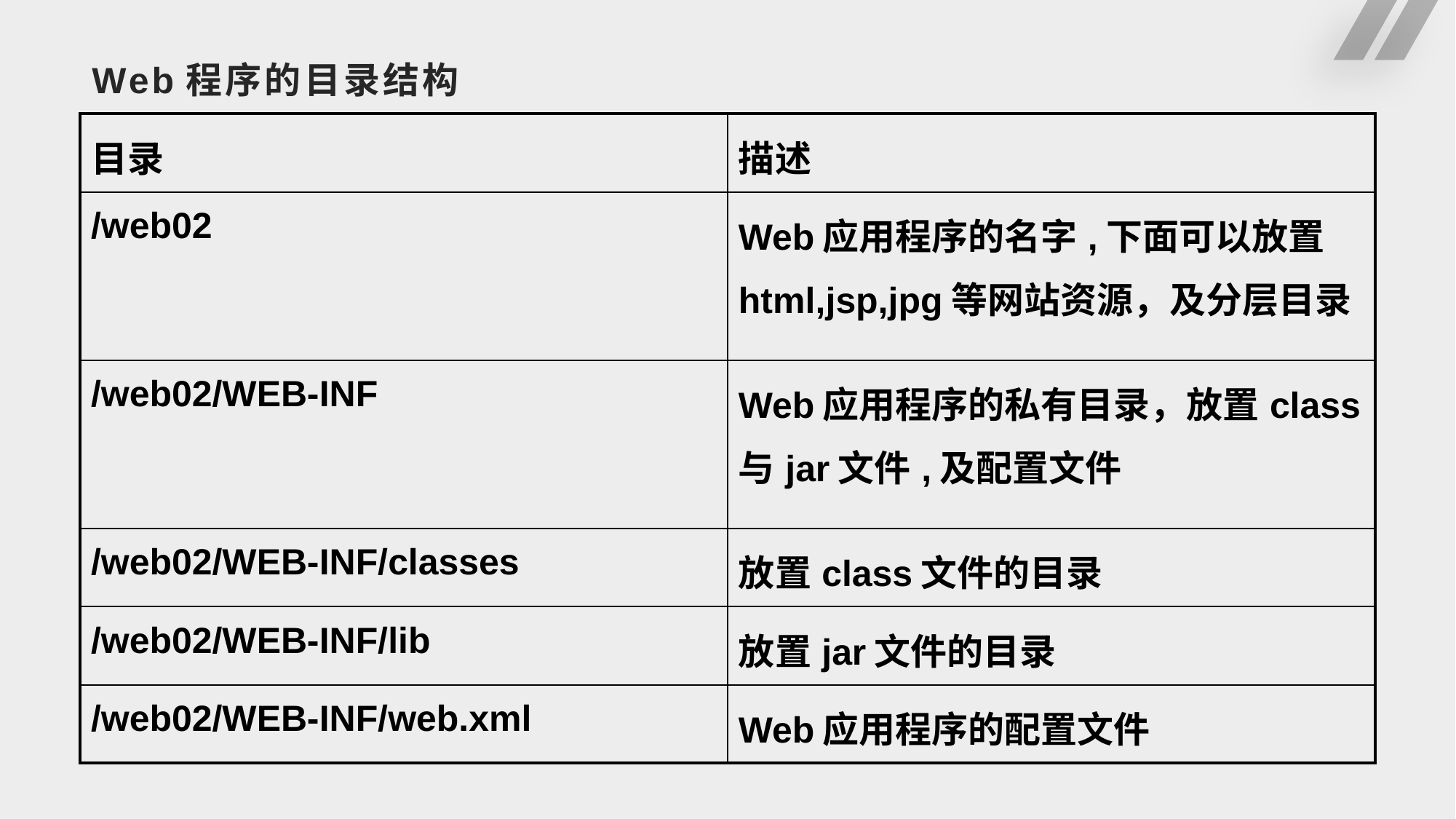

# Web程序的目录结构
| 目录 | 描述 |
| --- | --- |
| /web02 | Web应用程序的名字,下面可以放置html,jsp,jpg等网站资源，及分层目录 |
| /web02/WEB-INF | Web应用程序的私有目录，放置class与jar文件,及配置文件 |
| /web02/WEB-INF/classes | 放置class文件的目录 |
| /web02/WEB-INF/lib | 放置jar文件的目录 |
| /web02/WEB-INF/web.xml | Web应用程序的配置文件 |